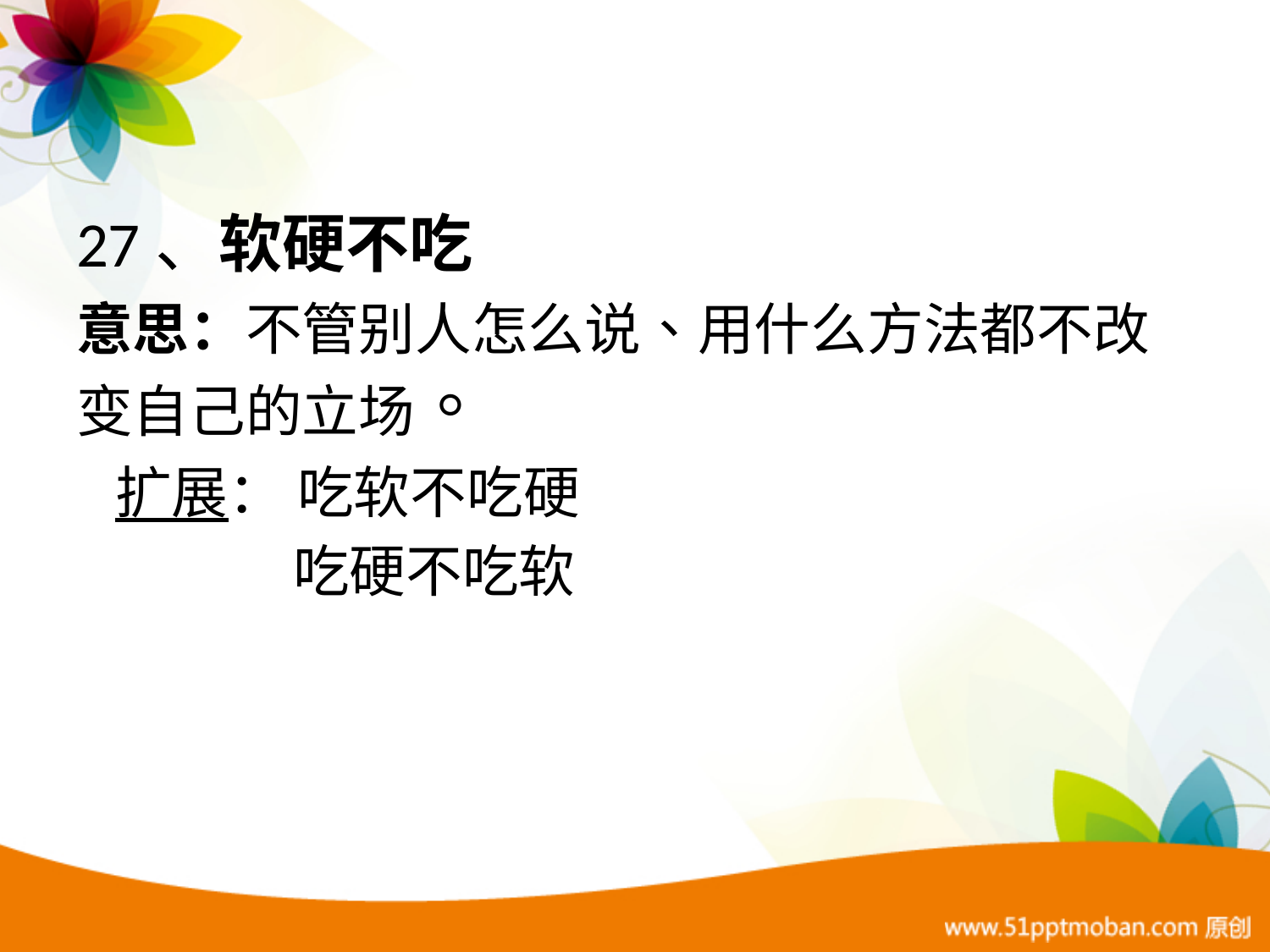

#
27、软硬不吃
意思：不管别人怎么说、用什么方法都不改变自己的立场。
  扩展： 吃软不吃硬
                吃硬不吃软